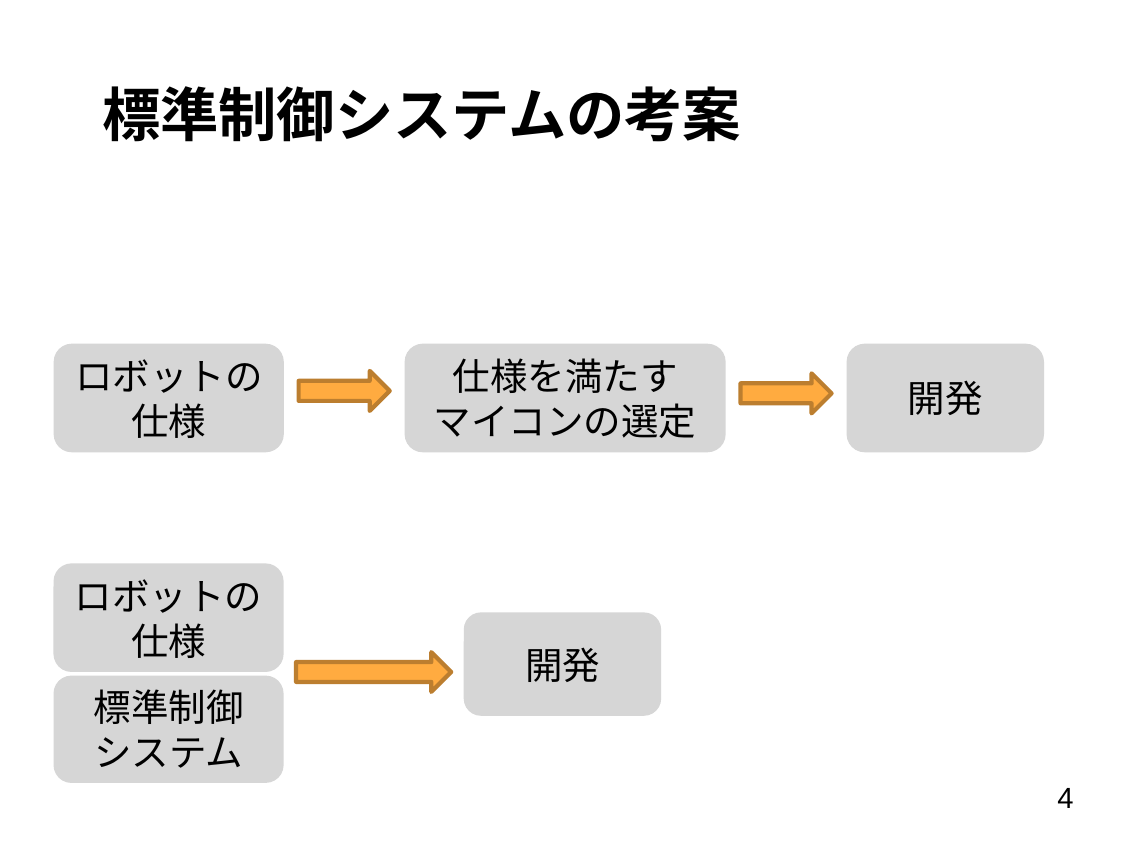

# 標準制御システムの考案
開発
ロボットの
仕様
仕様を満たす
マイコンの選定

ロボットの
仕様
開発

標準制御
システム
4